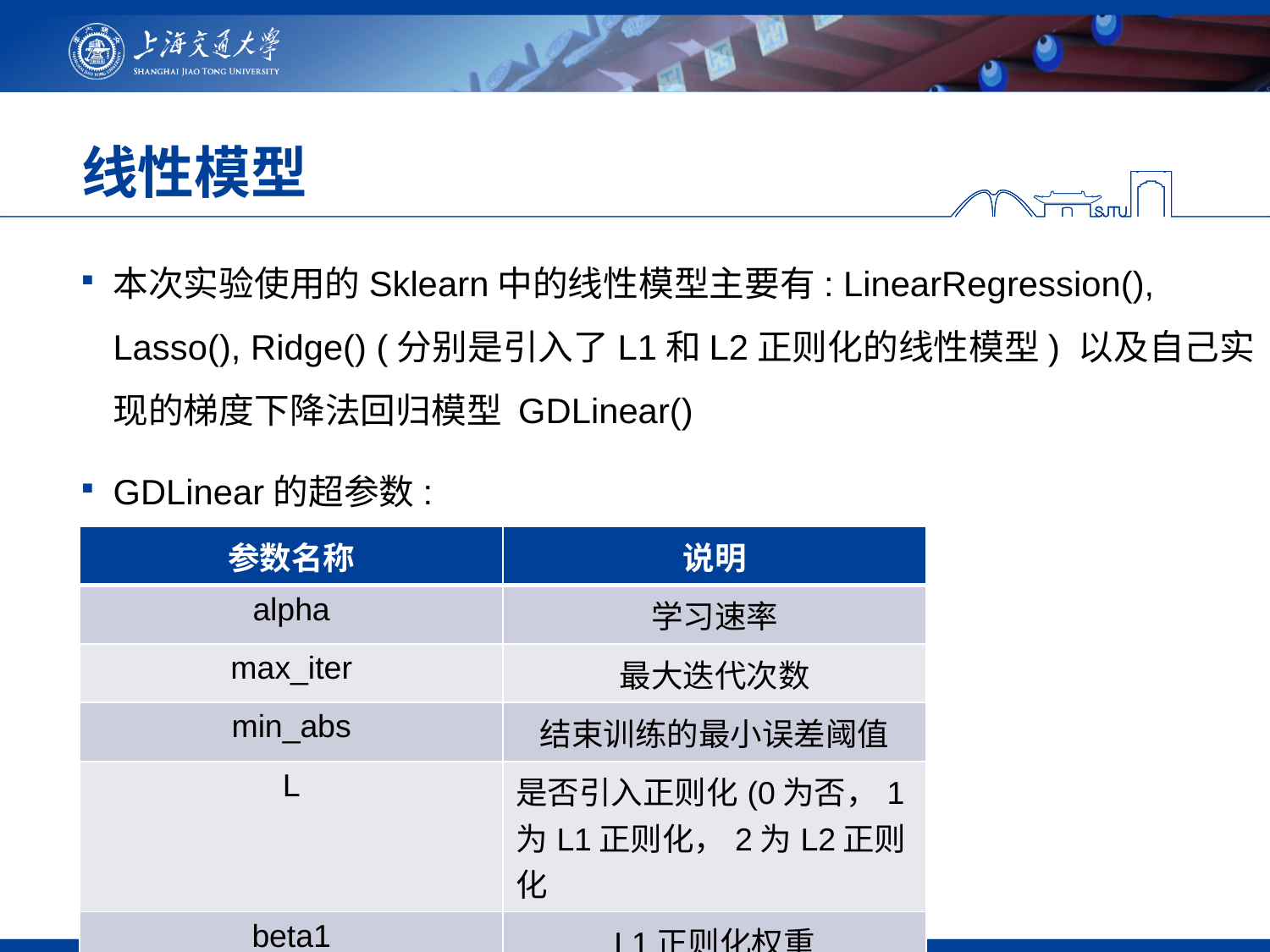

# 线性模型
本次实验使用的Sklearn中的线性模型主要有: LinearRegression(), Lasso(), Ridge() (分别是引入了L1和L2正则化的线性模型) 以及自己实现的梯度下降法回归模型 GDLinear()
GDLinear的超参数:

| 参数名称 | 说明 |
| --- | --- |
| alpha | 学习速率 |
| max\_iter | 最大迭代次数 |
| min\_abs | 结束训练的最小误差阈值 |
| L | 是否引入正则化(0为否，1为L1正则化，2为L2正则化 |
| beta1 | L1正则化权重 |
| beta2 | L2正则化权重 |